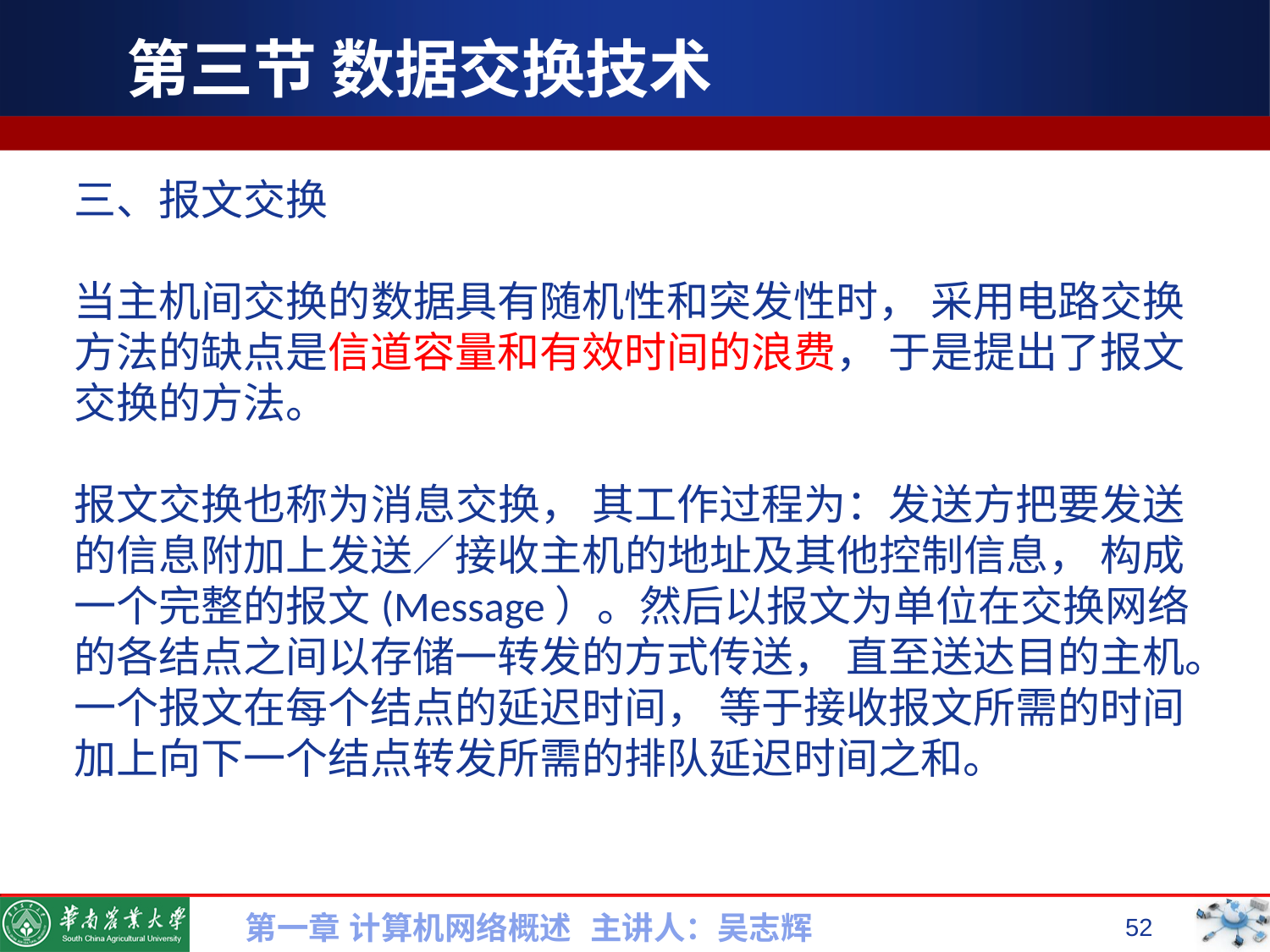

# 第三节 数据交换技术
三、报文交换

当主机间交换的数据具有随机性和突发性时， 采用电路交换方法的缺点是信道容量和有效时间的浪费， 于是提出了报文交换的方法。

报文交换也称为消息交换， 其工作过程为：发送方把要发送的信息附加上发送／接收主机的地址及其他控制信息， 构成一个完整的报文(Message）。然后以报文为单位在交换网络的各结点之间以存储一转发的方式传送， 直至送达目的主机。一个报文在每个结点的延迟时间， 等于接收报文所需的时间加上向下一个结点转发所需的排队延迟时间之和。

第一章 计算机网络概述  主讲人：吴志辉
52